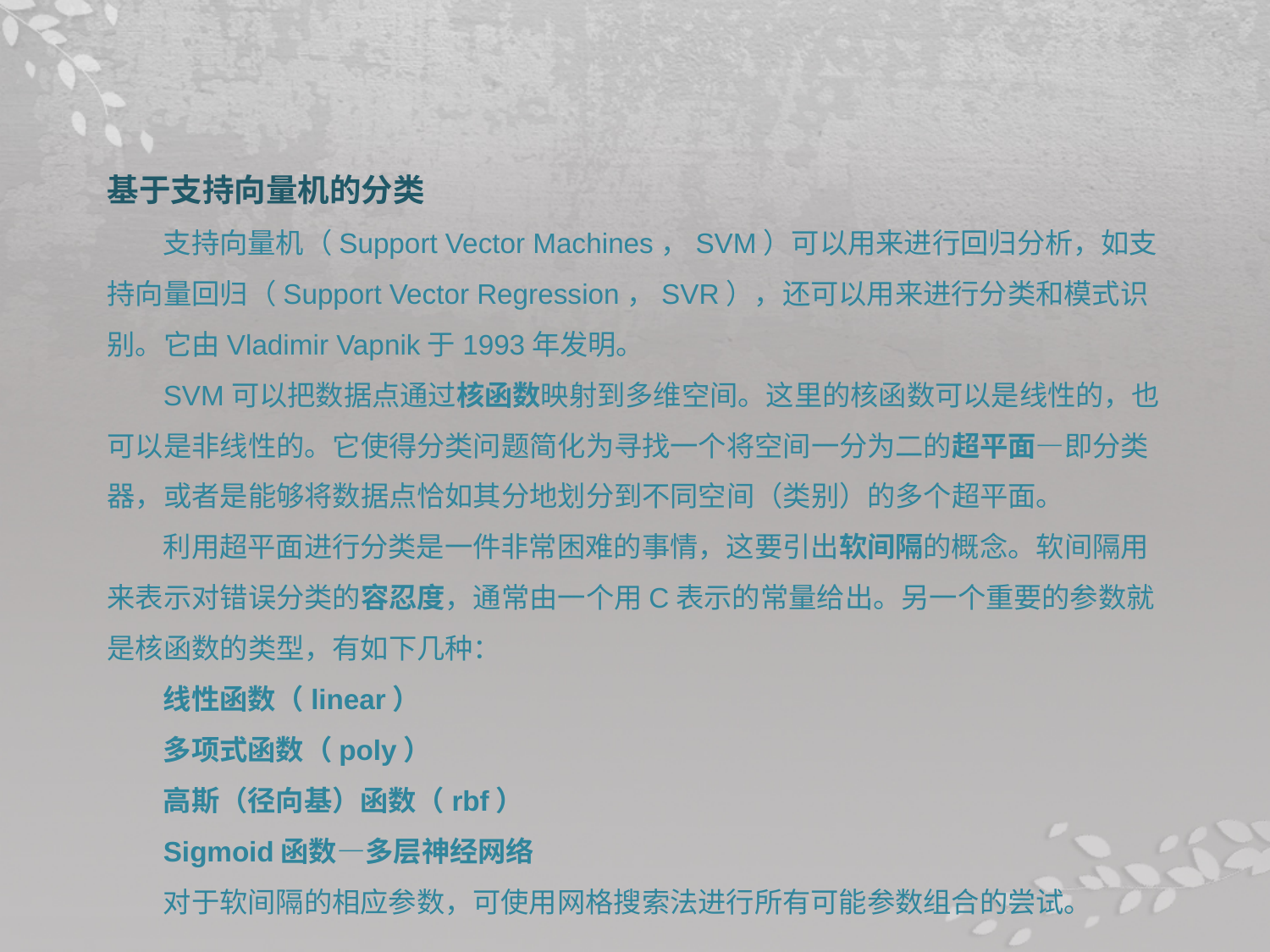

基于支持向量机的分类
支持向量机（Support Vector Machines，SVM）可以用来进行回归分析，如支持向量回归（Support Vector Regression，SVR），还可以用来进行分类和模式识别。它由Vladimir Vapnik于1993年发明。
SVM可以把数据点通过核函数映射到多维空间。这里的核函数可以是线性的，也可以是非线性的。它使得分类问题简化为寻找一个将空间一分为二的超平面—即分类器，或者是能够将数据点恰如其分地划分到不同空间（类别）的多个超平面。
利用超平面进行分类是一件非常困难的事情，这要引出软间隔的概念。软间隔用来表示对错误分类的容忍度，通常由一个用C表示的常量给出。另一个重要的参数就是核函数的类型，有如下几种：
线性函数（linear）
多项式函数（poly）
高斯（径向基）函数（rbf）
Sigmoid函数—多层神经网络
对于软间隔的相应参数，可使用网格搜索法进行所有可能参数组合的尝试。